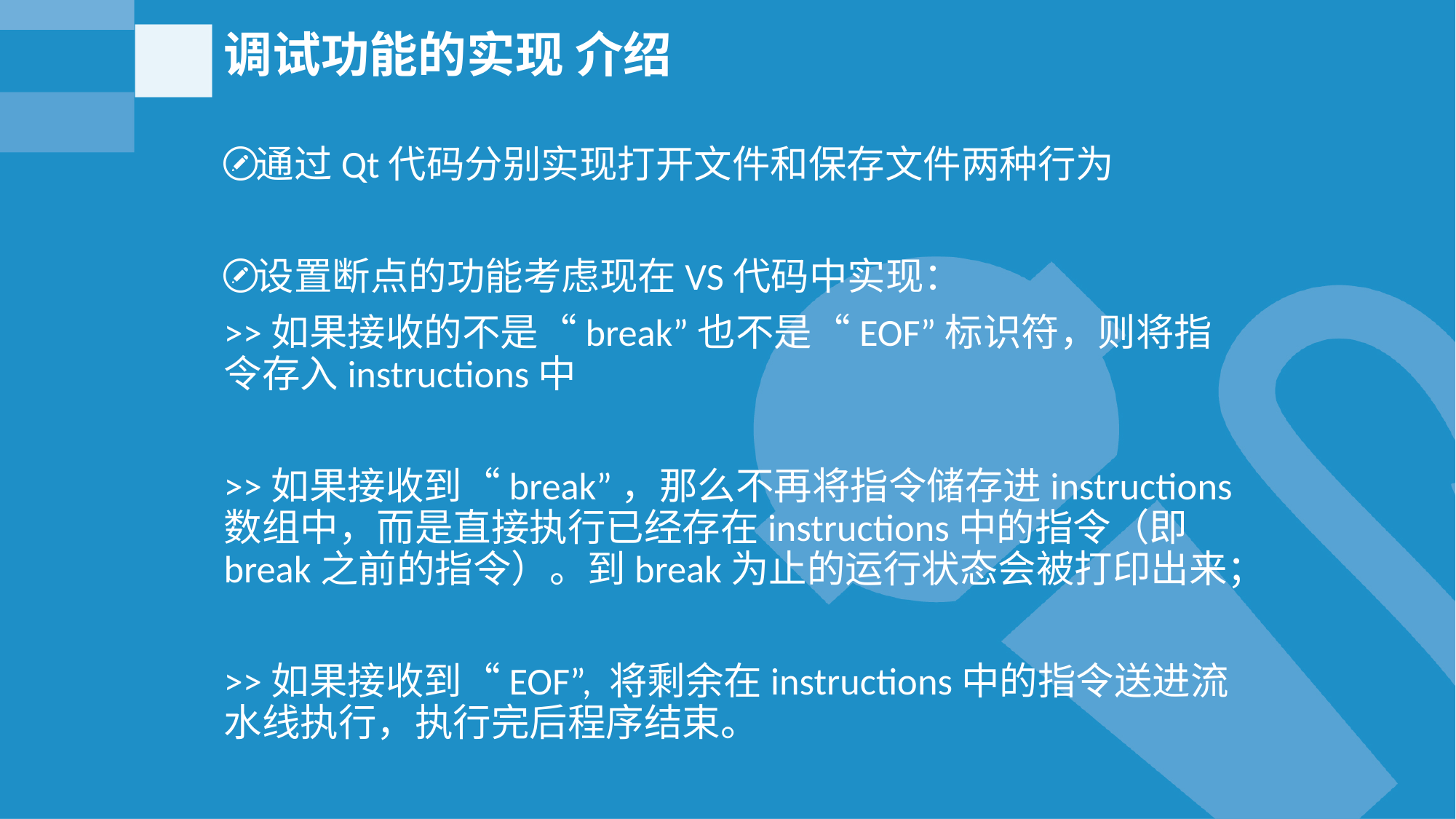

# 调试功能的实现 介绍
通过Qt代码分别实现打开文件和保存文件两种行为

设置断点的功能考虑现在VS代码中实现：
>>如果接收的不是“break”也不是“EOF”标识符，则将指令存入instructions中

>>如果接收到“break”，那么不再将指令储存进instructions数组中，而是直接执行已经存在instructions中的指令（即break之前的指令）。到break为止的运行状态会被打印出来；

>>如果接收到“EOF”, 将剩余在instructions中的指令送进流水线执行，执行完后程序结束。